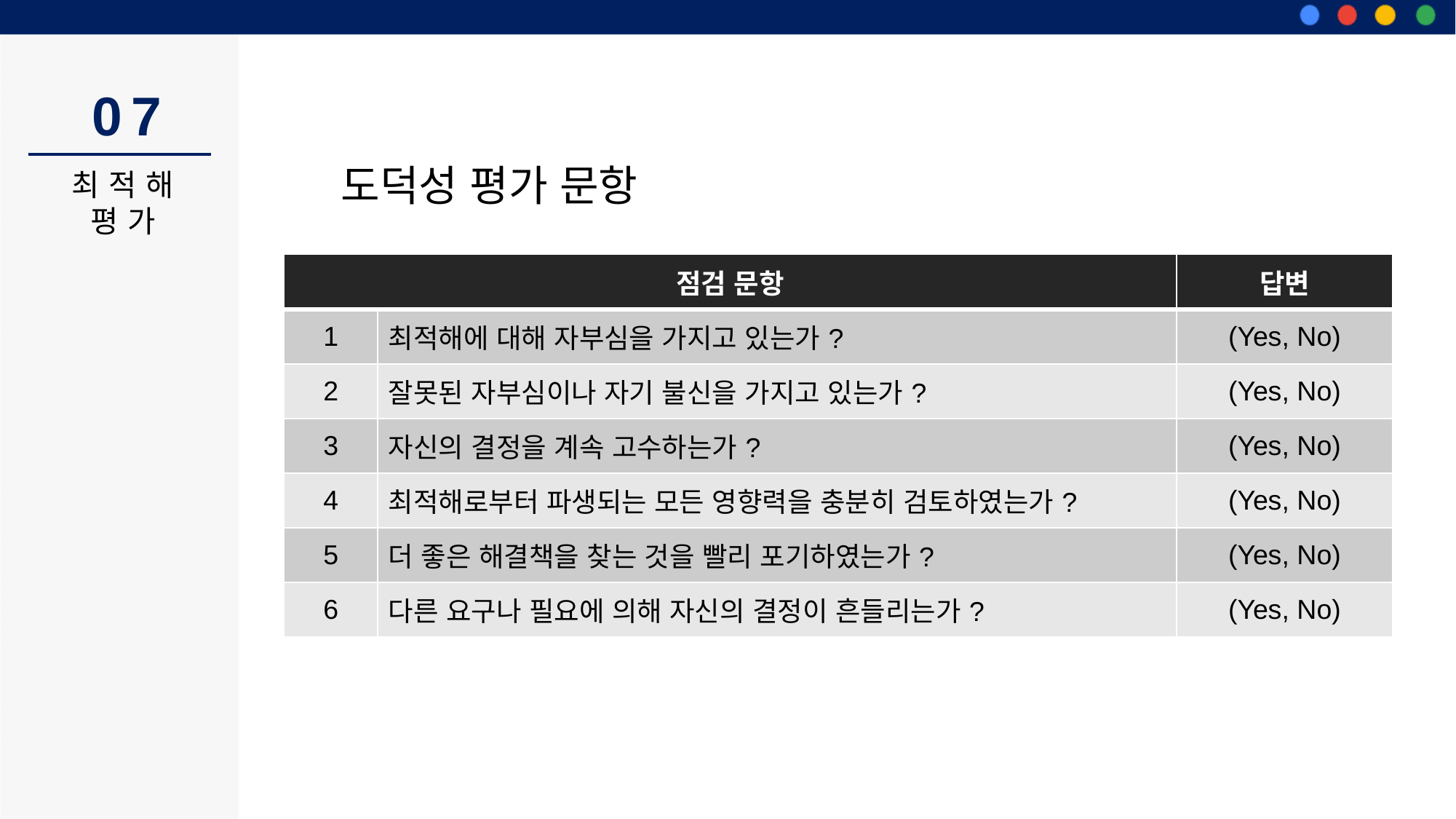

07
도덕성 평가 문항
최적해
평가
| 점검 문항 |  | 답변 |
| --- | --- | --- |
| 1 | 최적해에 대해 자부심을 가지고 있는가? | (Yes, No) |
| 2 | 잘못된 자부심이나 자기 불신을 가지고 있는가? | (Yes, No) |
| 3 | 자신의 결정을 계속 고수하는가? | (Yes, No) |
| 4 | 최적해로부터 파생되는 모든 영향력을 충분히 검토하였는가? | (Yes, No) |
| 5 | 더 좋은 해결책을 찾는 것을 빨리 포기하였는가? | (Yes, No) |
| 6 | 다른 요구나 필요에 의해 자신의 결정이 흔들리는가? | (Yes, No) |